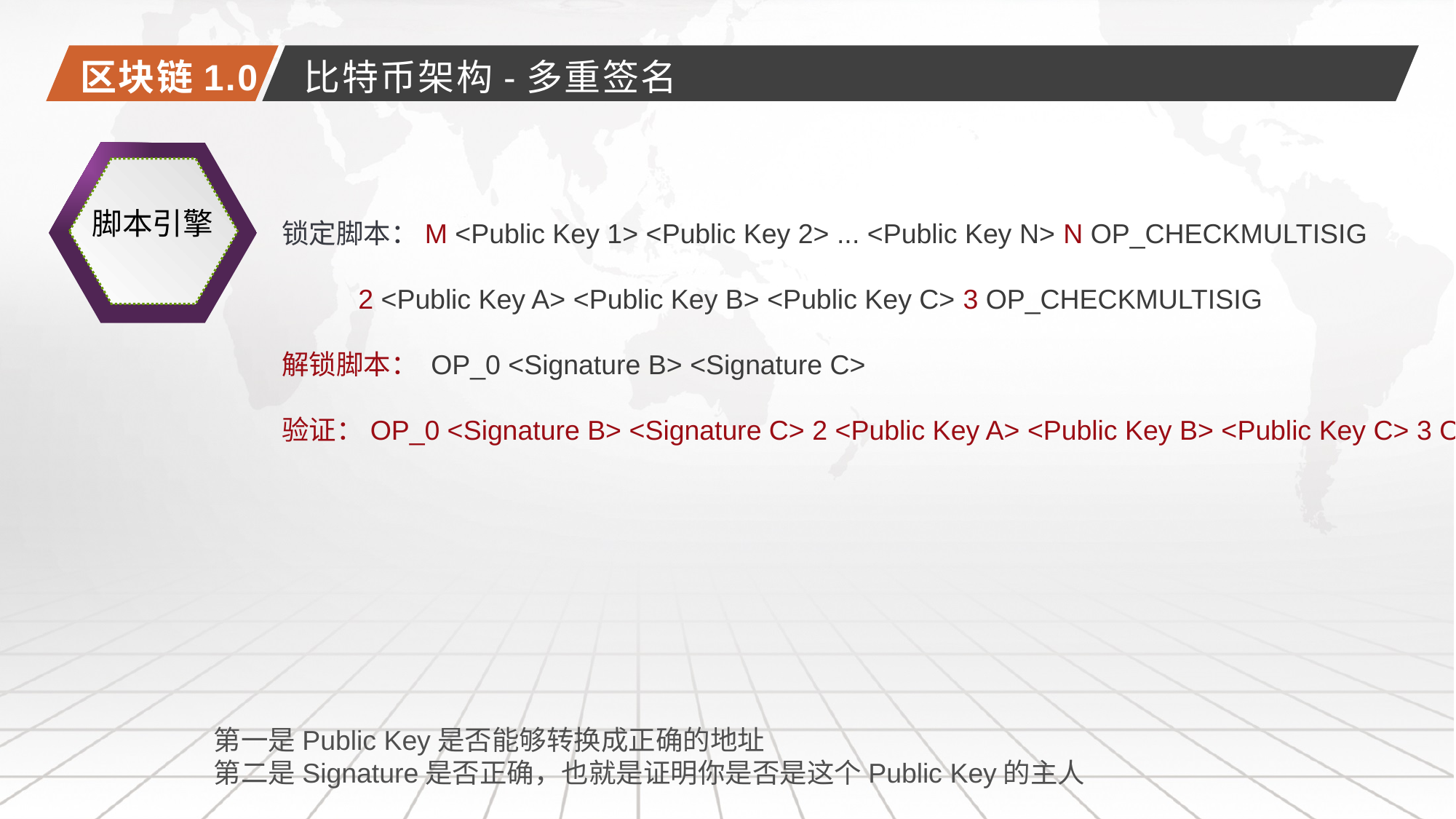

区块链1.0
比特币架构-多重签名

脚本引擎
锁定脚本：M <Public Key 1> <Public Key 2> ... <Public Key N> N OP_CHECKMULTISIG

          2 <Public Key A> <Public Key B> <Public Key C> 3 OP_CHECKMULTISIG

解锁脚本： OP_0 <Signature B> <Signature C>

验证：OP_0 <Signature B> <Signature C> 2 <Public Key A> <Public Key B> <Public Key C> 3 OP_CHECKMULTISIG
第一是Public Key是否能够转换成正确的地址
第二是Signature是否正确，也就是证明你是否是这个Public Key的主人